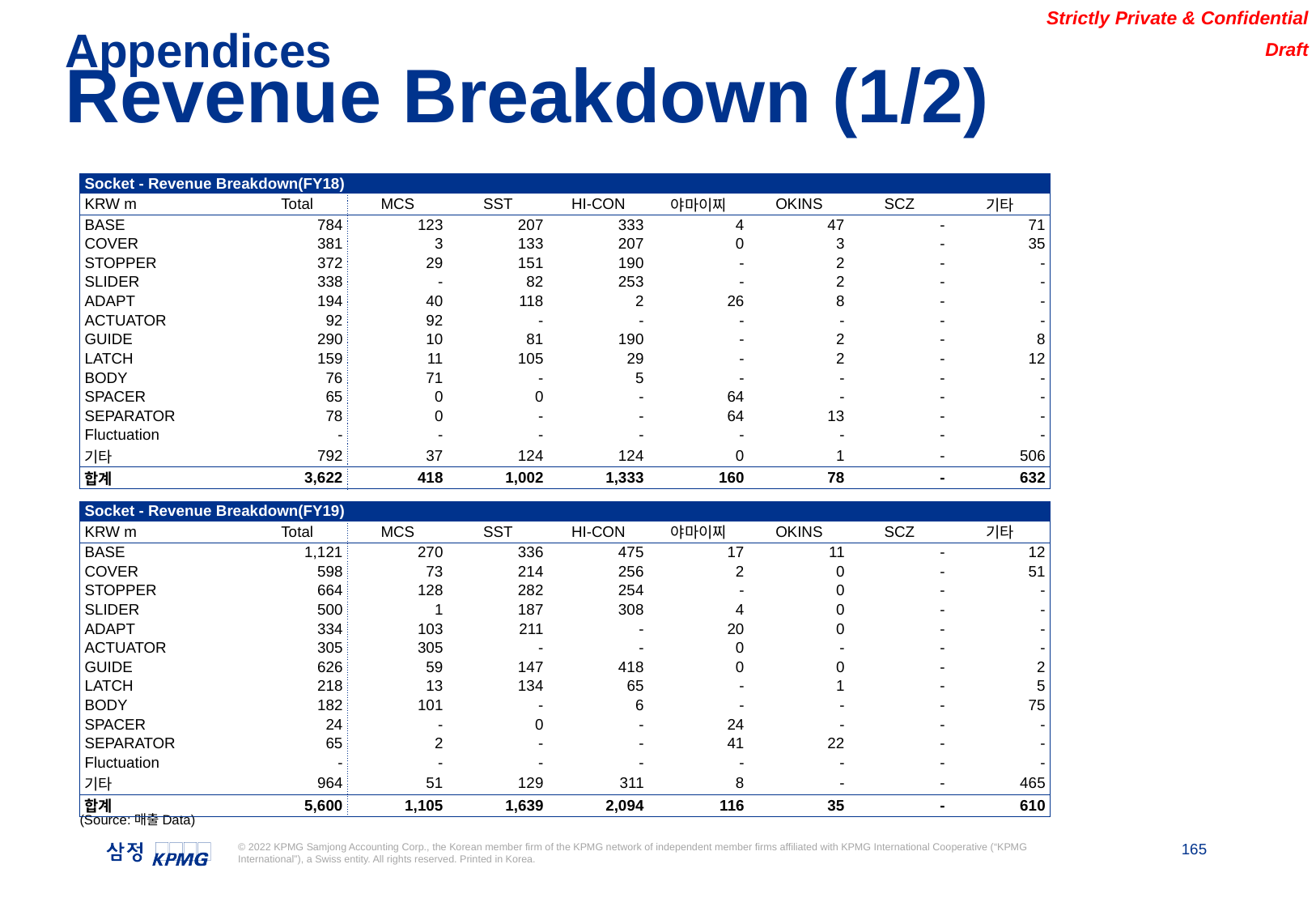

Appendices
Revenue Breakdown (1/2)
| Socket - Revenue Breakdown(FY18) |  |  |  |  |  |  |  |  |
| --- | --- | --- | --- | --- | --- | --- | --- | --- |
| KRW m | Total | MCS | SST | HI-CON | 야마이찌 | OKINS | SCZ | 기타 |
| BASE | 784 | 123 | 207 | 333 | 4 | 47 | - | 71 |
| COVER | 381 | 3 | 133 | 207 | 0 | 3 | - | 35 |
| STOPPER | 372 | 29 | 151 | 190 | - | 2 | - | - |
| SLIDER | 338 | - | 82 | 253 | - | 2 | - | - |
| ADAPT | 194 | 40 | 118 | 2 | 26 | 8 | - | - |
| ACTUATOR | 92 | 92 | - | - | - | - | - | - |
| GUIDE | 290 | 10 | 81 | 190 | - | 2 | - | 8 |
| LATCH | 159 | 11 | 105 | 29 | - | 2 | - | 12 |
| BODY | 76 | 71 | - | 5 | - | - | - | - |
| SPACER | 65 | 0 | 0 | - | 64 | - | - | - |
| SEPARATOR | 78 | 0 | - | - | 64 | 13 | - | - |
| Fluctuation | - | - | - | - | - | - | - | - |
| 기타 | 792 | 37 | 124 | 124 | 0 | 1 | - | 506 |
| 합계 | 3,622 | 418 | 1,002 | 1,333 | 160 | 78 | - | 632 |
| Socket - Revenue Breakdown(FY19) |  |  |  |  |  |  |  |  |
| --- | --- | --- | --- | --- | --- | --- | --- | --- |
| KRW m | Total | MCS | SST | HI-CON | 야마이찌 | OKINS | SCZ | 기타 |
| BASE | 1,121 | 270 | 336 | 475 | 17 | 11 | - | 12 |
| COVER | 598 | 73 | 214 | 256 | 2 | 0 | - | 51 |
| STOPPER | 664 | 128 | 282 | 254 | - | 0 | - | - |
| SLIDER | 500 | 1 | 187 | 308 | 4 | 0 | - | - |
| ADAPT | 334 | 103 | 211 | - | 20 | 0 | - | - |
| ACTUATOR | 305 | 305 | - | - | 0 | - | - | - |
| GUIDE | 626 | 59 | 147 | 418 | 0 | 0 | - | 2 |
| LATCH | 218 | 13 | 134 | 65 | - | 1 | - | 5 |
| BODY | 182 | 101 | - | 6 | - | - | - | 75 |
| SPACER | 24 | - | 0 | - | 24 | - | - | - |
| SEPARATOR | 65 | 2 | - | - | 41 | 22 | - | - |
| Fluctuation | - | - | - | - | - | - | - | - |
| 기타 | 964 | 51 | 129 | 311 | 8 | - | - | 465 |
| 합계 | 5,600 | 1,105 | 1,639 | 2,094 | 116 | 35 | - | 610 |
(Source:매출Data)